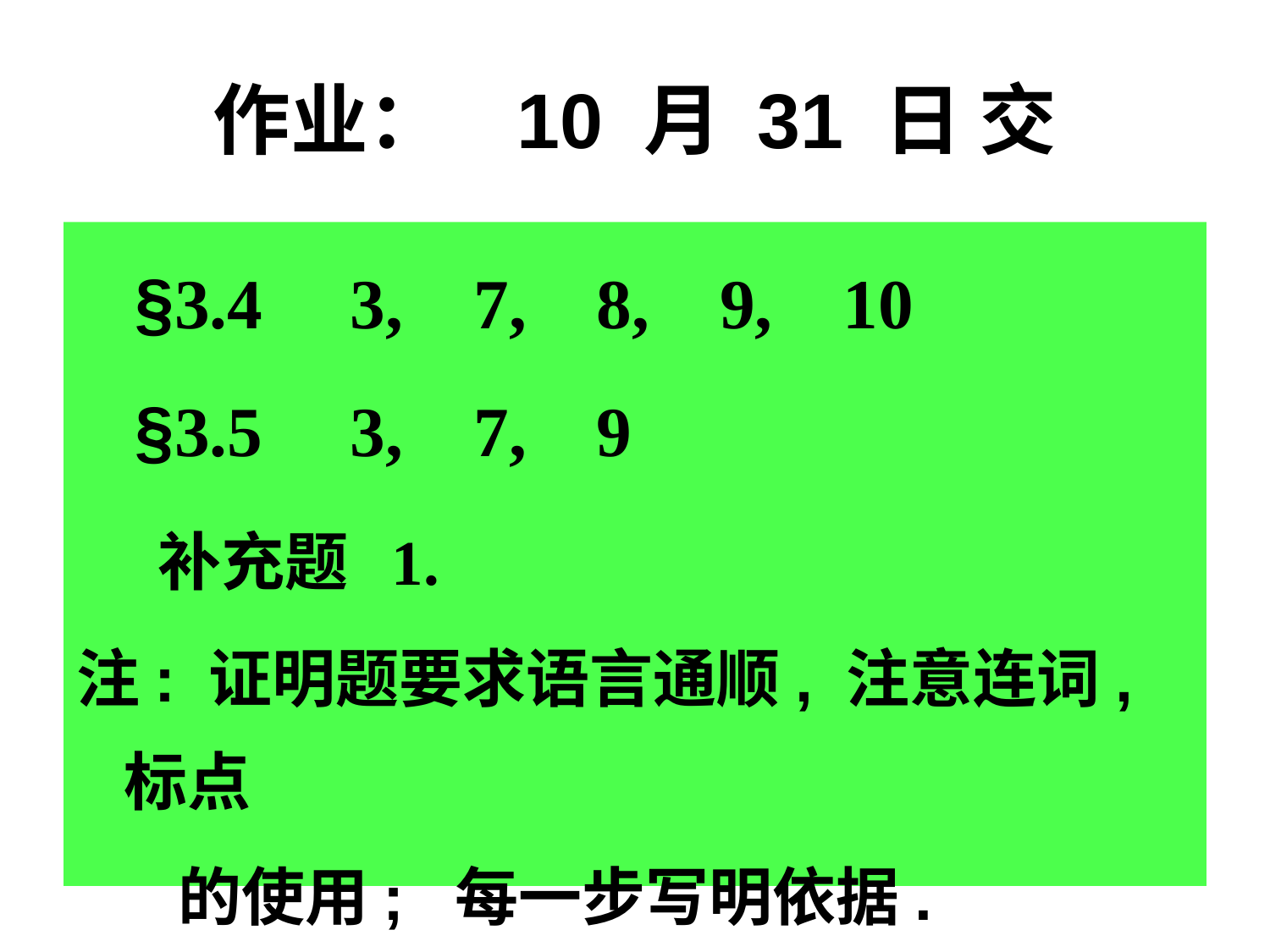

作业：   10 月 31 日 交
   §3.4     3,    7,    8,    9,    10
   §3.5     3,    7,    9
    补充题  1.
注: 证明题要求语言通顺, 注意连词,标点
      的使用;  每一步写明依据.